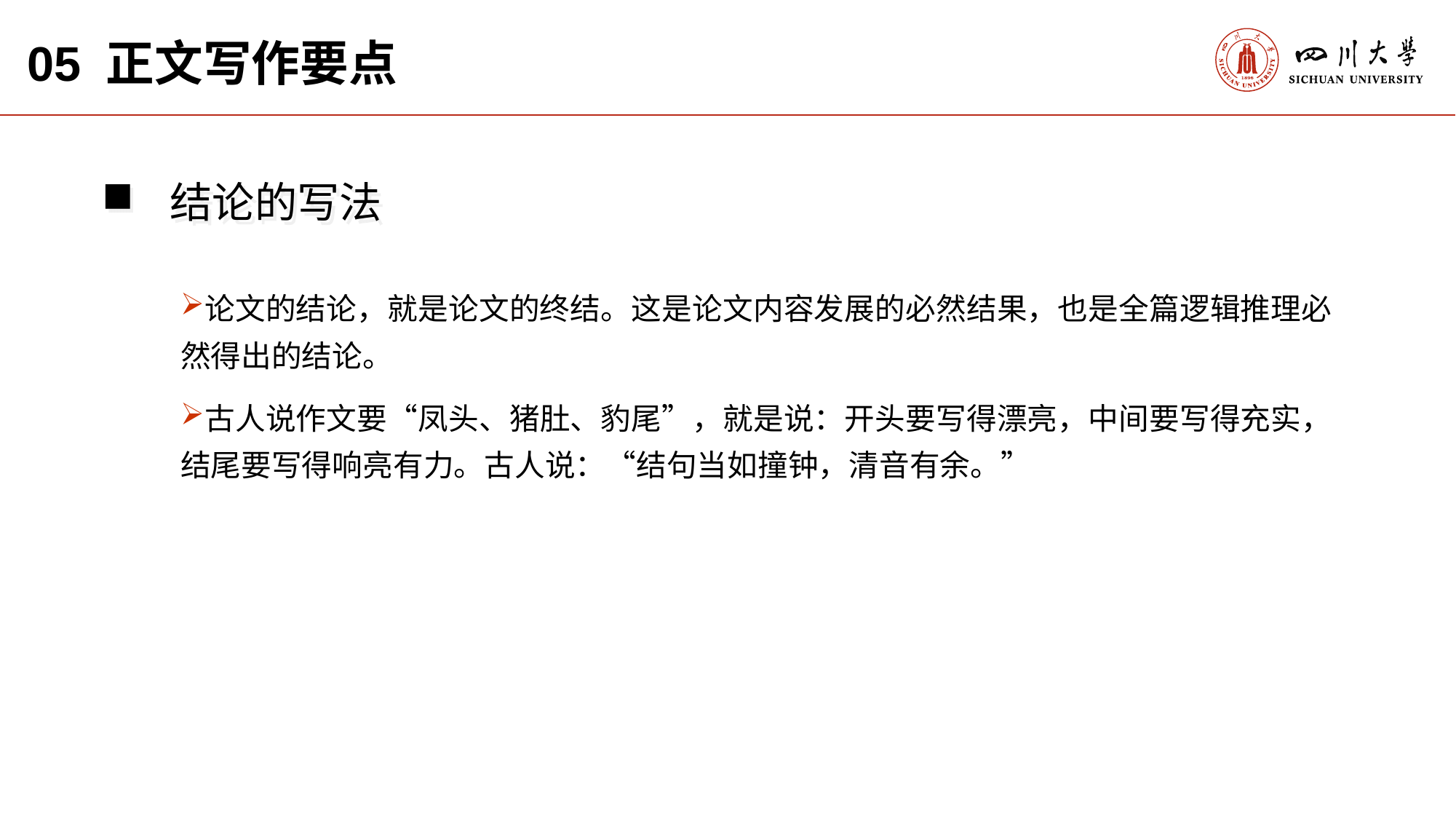

05 正文写作要点
结论的写法
论文的结论，就是论文的终结。这是论文内容发展的必然结果，也是全篇逻辑推理必然得出的结论。
古人说作文要“凤头、猪肚、豹尾”，就是说：开头要写得漂亮，中间要写得充实，结尾要写得响亮有力。古人说：“结句当如撞钟，清音有余。”